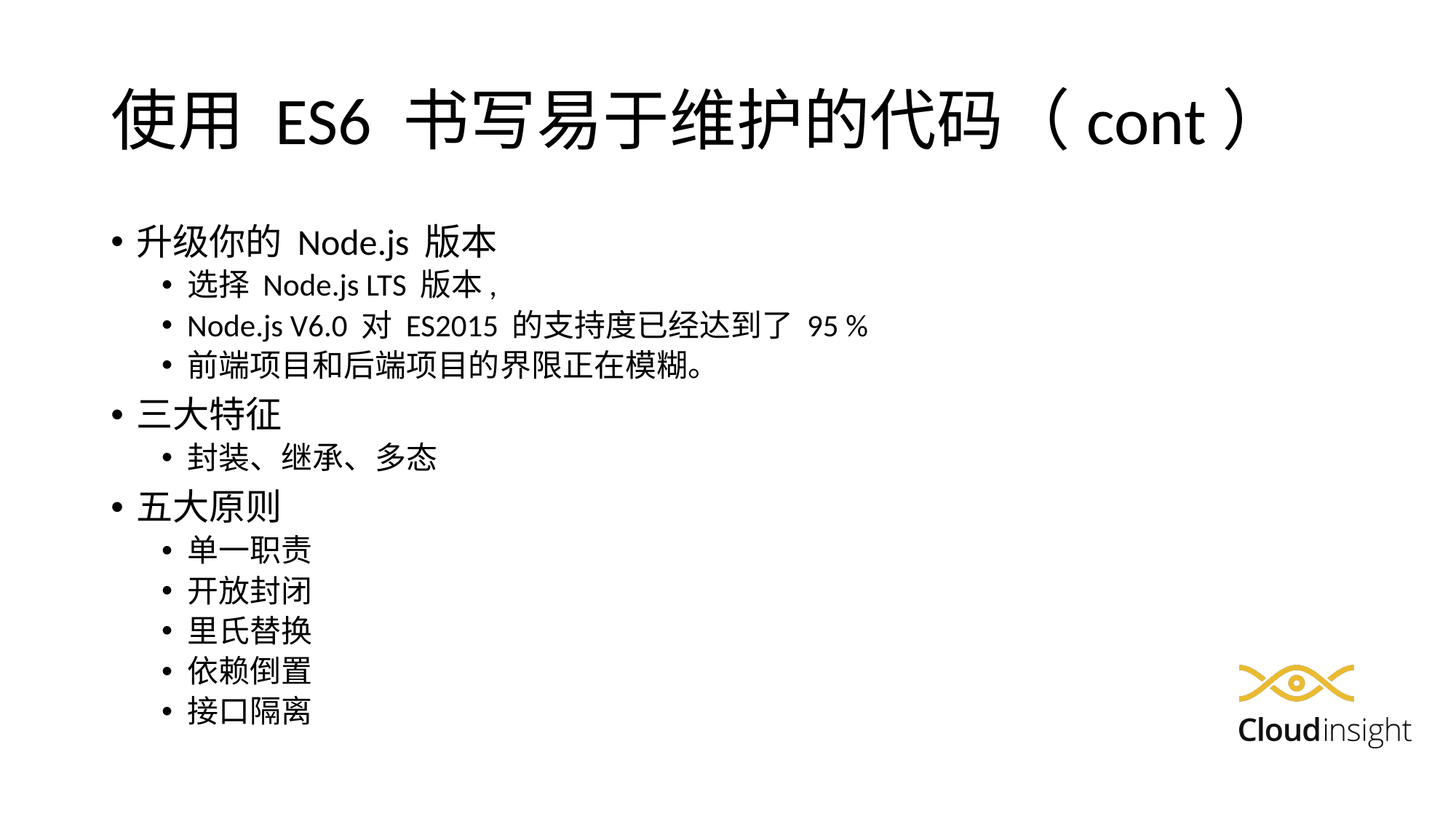

# 使用 ES6 书写易于维护的代码（cont）
升级你的 Node.js 版本
选择 Node.js LTS 版本,
Node.js V6.0 对 ES2015 的支持度已经达到了 95 %
前端项目和后端项目的界限正在模糊。
三大特征
封装、继承、多态
五大原则
单一职责
开放封闭
里氏替换
依赖倒置
接口隔离